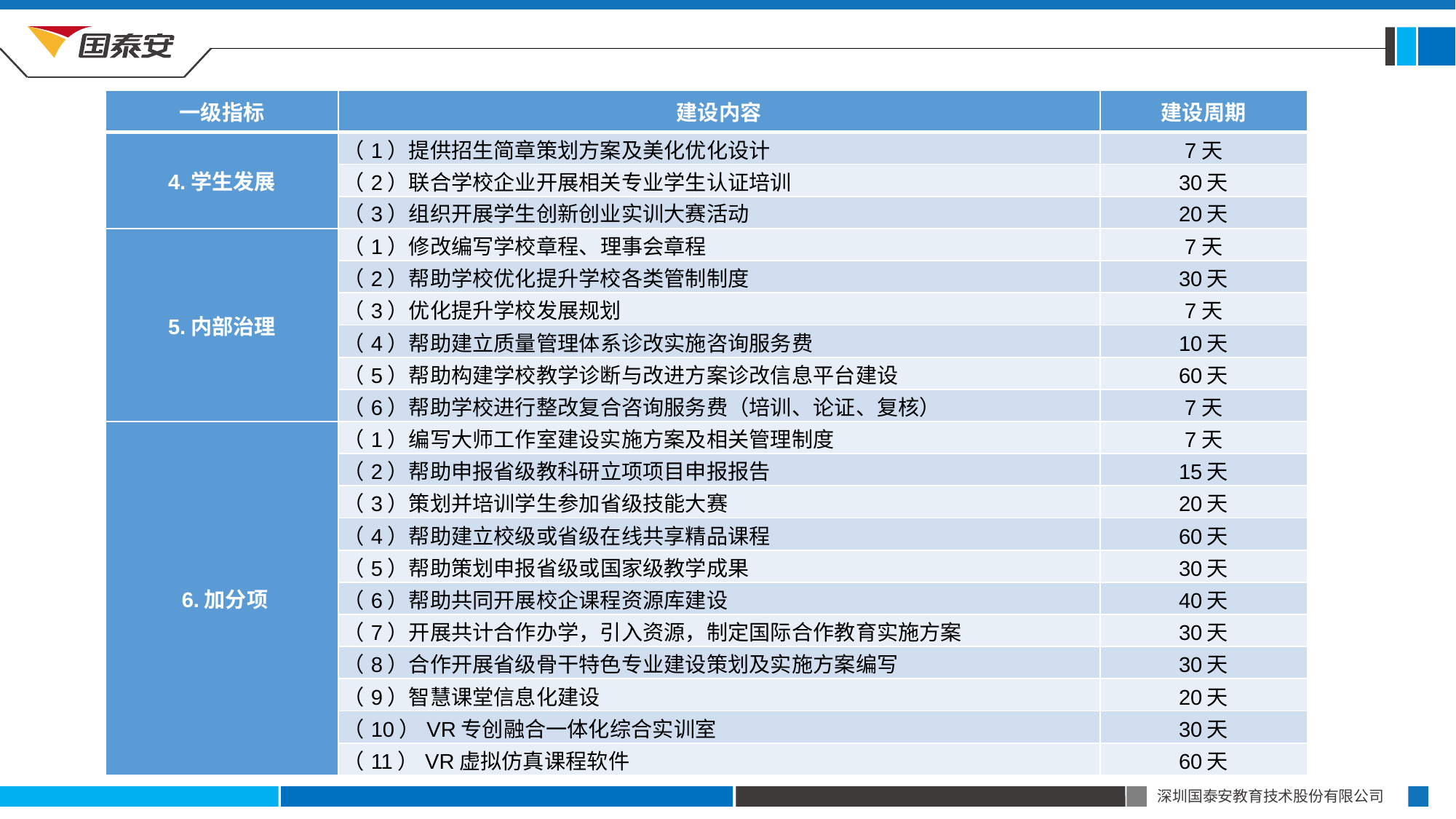

| 一级指标 | 建设内容 | 建设周期 |
| --- | --- | --- |
| 4.学生发展 | （1）提供招生简章策划方案及美化优化设计 | 7天 |
|  | （2）联合学校企业开展相关专业学生认证培训 | 30天 |
|  | （3）组织开展学生创新创业实训大赛活动 | 20天 |
| 5.内部治理 | （1）修改编写学校章程、理事会章程 | 7天 |
|  | （2）帮助学校优化提升学校各类管制制度 | 30天 |
|  | （3）优化提升学校发展规划 | 7天 |
|  | （4）帮助建立质量管理体系诊改实施咨询服务费 | 10天 |
|  | （5）帮助构建学校教学诊断与改进方案诊改信息平台建设 | 60天 |
|  | （6）帮助学校进行整改复合咨询服务费（培训、论证、复核） | 7天 |
| 6.加分项 | （1）编写大师工作室建设实施方案及相关管理制度 | 7天 |
|  | （2）帮助申报省级教科研立项项目申报报告 | 15天 |
|  | （3）策划并培训学生参加省级技能大赛 | 20天 |
|  | （4）帮助建立校级或省级在线共享精品课程 | 60天 |
|  | （5）帮助策划申报省级或国家级教学成果 | 30天 |
|  | （6）帮助共同开展校企课程资源库建设 | 40天 |
|  | （7）开展共计合作办学，引入资源，制定国际合作教育实施方案 | 30天 |
|  | （8）合作开展省级骨干特色专业建设策划及实施方案编写 | 30天 |
|  | （9）智慧课堂信息化建设 | 20天 |
|  | （10）VR专创融合一体化综合实训室 | 30天 |
|  | （11）VR虚拟仿真课程软件 | 60天 |